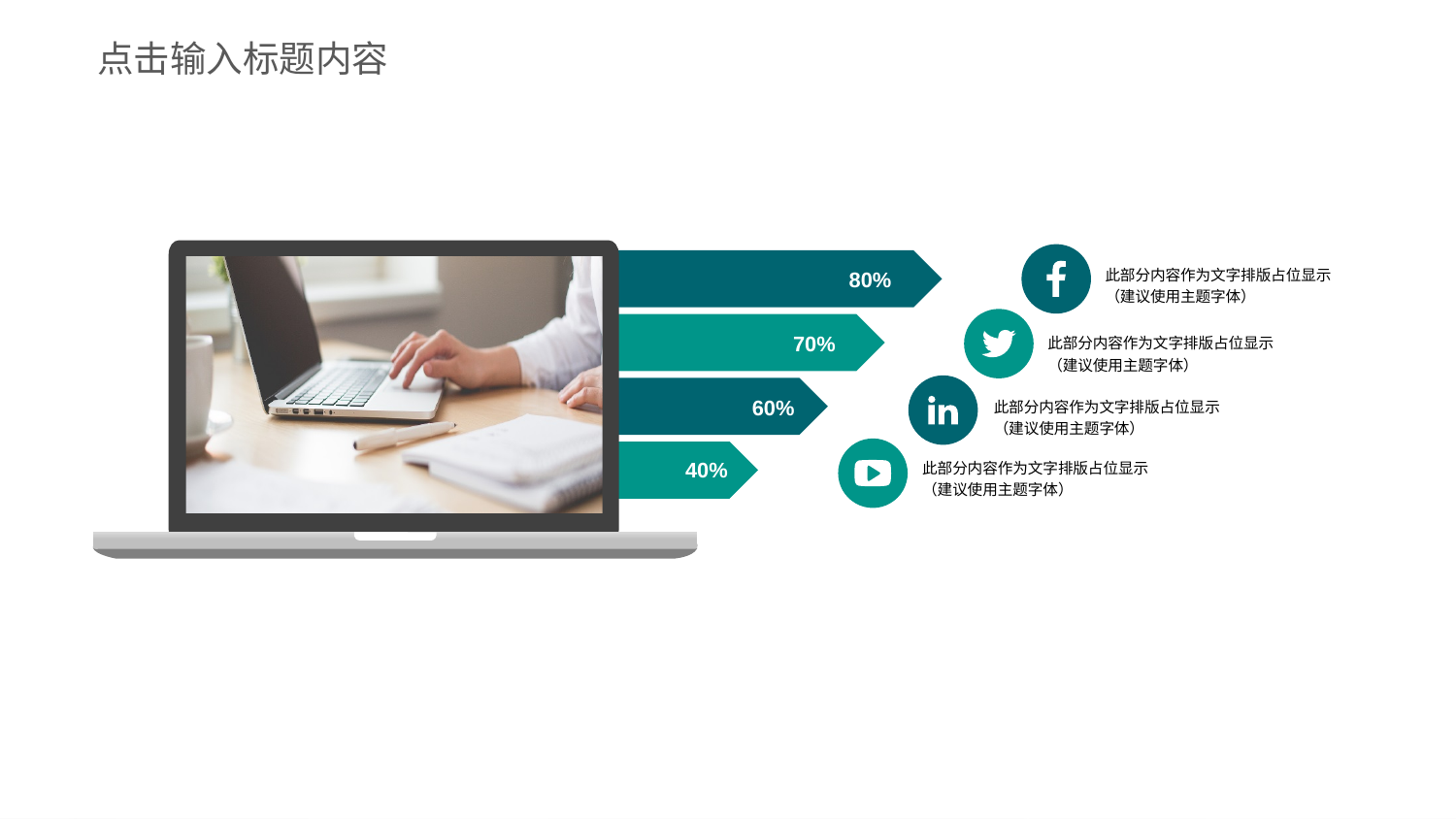

点击输入标题内容

此部分内容作为文字排版占位显示 （建议使用主题字体）

此部分内容作为文字排版占位显示 （建议使用主题字体）

此部分内容作为文字排版占位显示 （建议使用主题字体）

此部分内容作为文字排版占位显示 （建议使用主题字体）

80%

70%

60%

40%